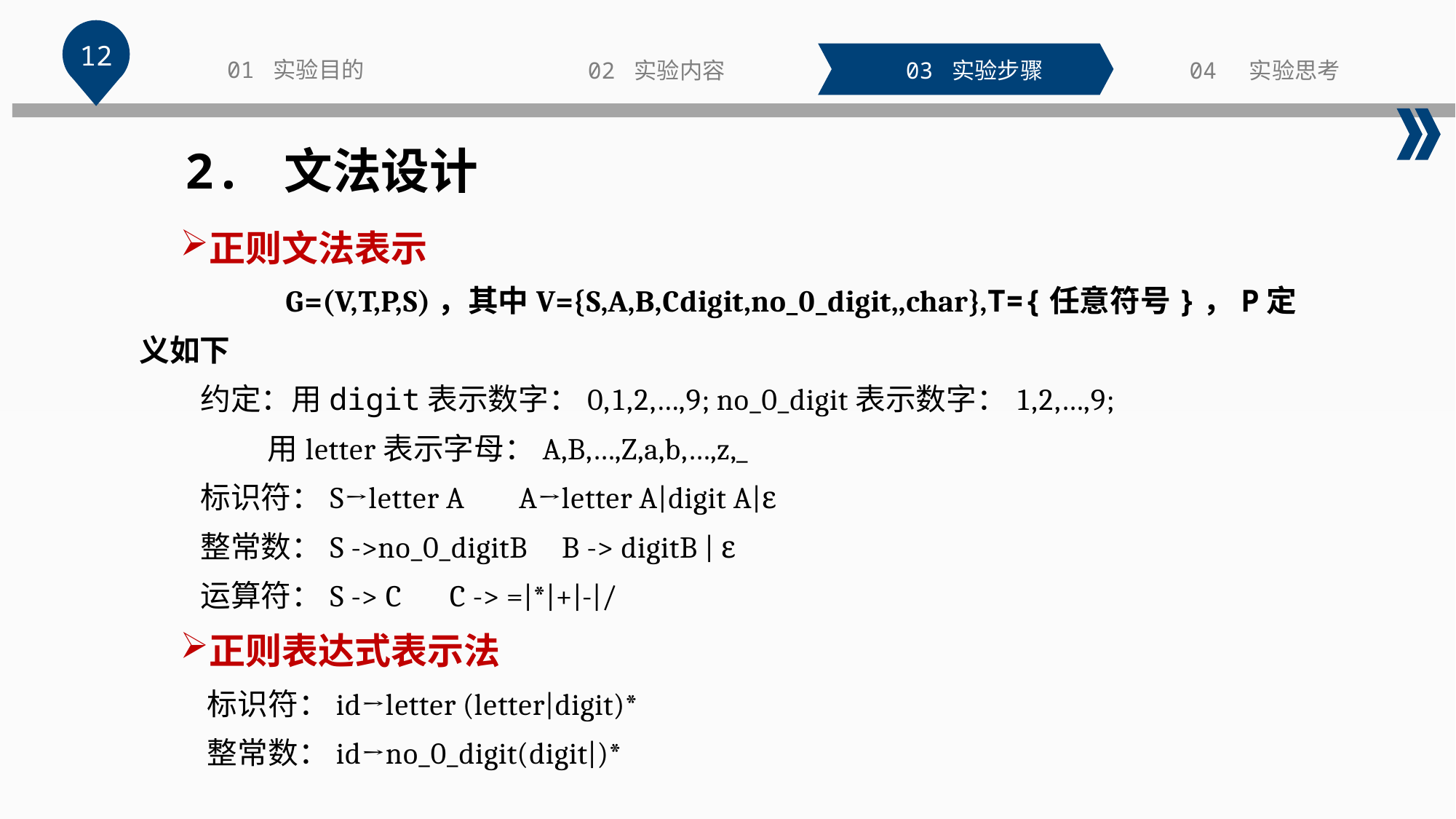

12

01 实验目的
02 实验内容
03 实验步骤
04  实验思考

2. 文法设计
正则文法表示
        G=(V,T,P,S)，其中V={S,A,B,Cdigit,no_0_digit,,char},T={任意符号}，P定义如下
        约定：用digit表示数字：0,1,2,…,9; no_0_digit表示数字：1,2,…,9;
                  用letter表示字母：A,B,…,Z,a,b,…,z,_
        标识符：S→letter A        A→letter A|digit A|ε
        整常数：S ->no_0_digitB     B -> digitB | ε
        运算符：S -> C       C -> =|*|+|-|/
正则表达式表示法
         标识符：id→letter (letter|digit)*
         整常数：id→no_0_digit(digit|)*